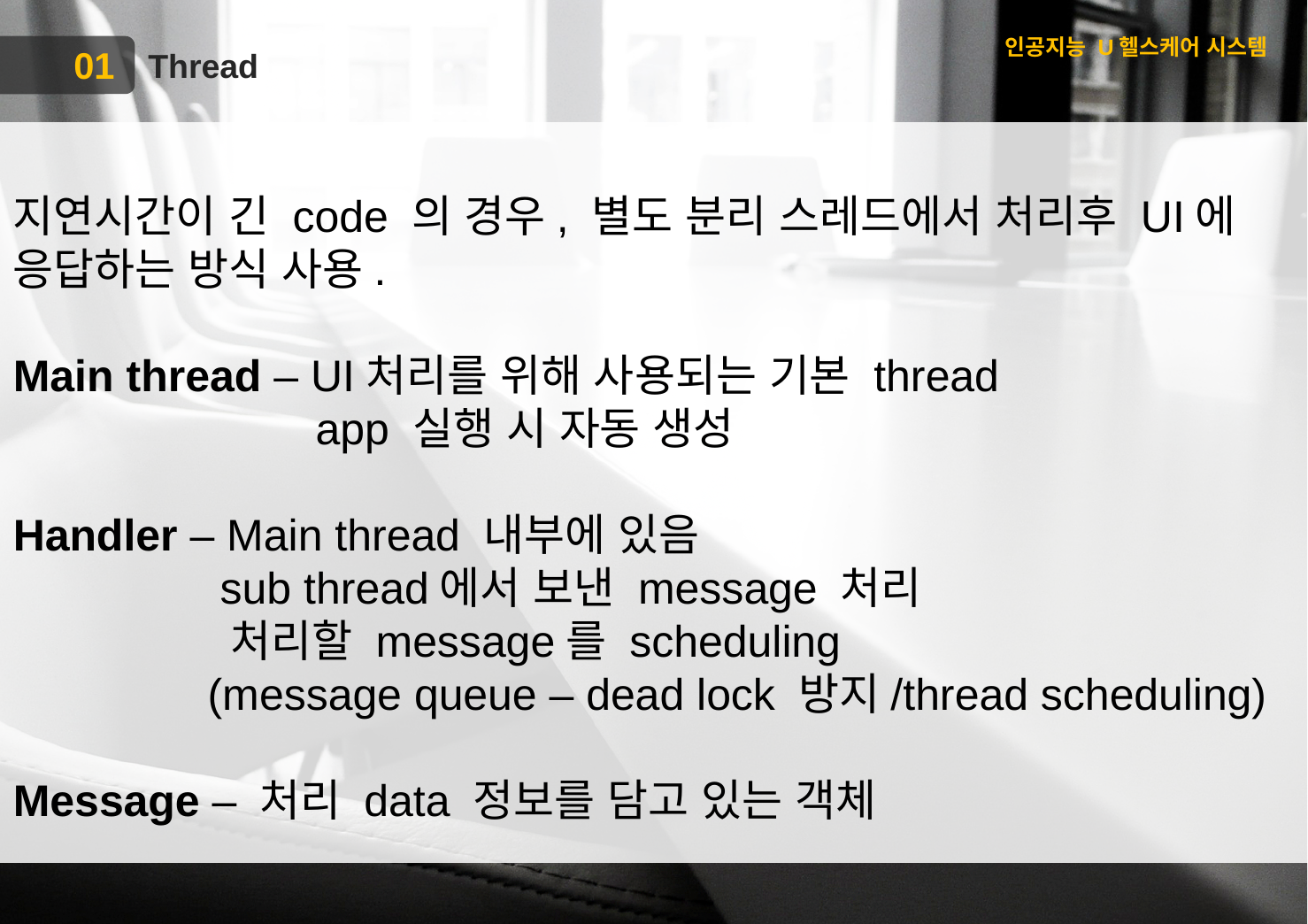

인공지능 U헬스케어 시스템
01
Thread

지연시간이 긴 code 의 경우, 별도 분리 스레드에서 처리후 UI에 응답하는 방식 사용.

Main thread – UI처리를 위해 사용되는 기본 thread
		   app 실행 시 자동 생성

Handler – Main thread 내부에 있음
	      sub thread에서 보낸 message 처리
	      처리할 message를 scheduling
	     (message queue – dead lock 방지/thread scheduling)

Message – 처리 data 정보를 담고 있는 객체
01